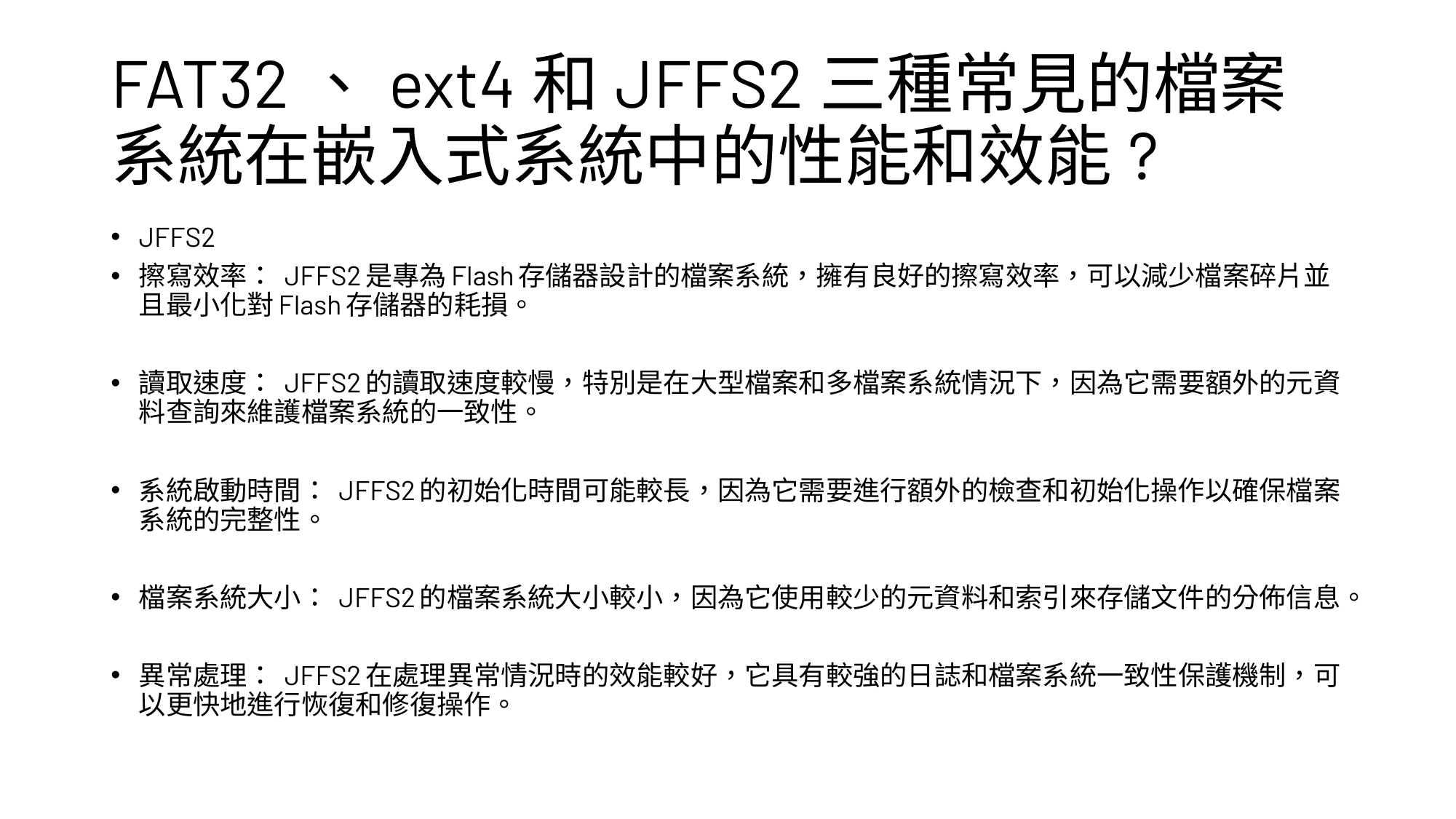

# FAT32、ext4和JFFS2三種常見的檔案系統在嵌入式系統中的性能和效能?
JFFS2
擦寫效率： JFFS2是專為Flash存儲器設計的檔案系統，擁有良好的擦寫效率，可以減少檔案碎片並且最小化對Flash存儲器的耗損。

讀取速度： JFFS2的讀取速度較慢，特別是在大型檔案和多檔案系統情況下，因為它需要額外的元資料查詢來維護檔案系統的一致性。

系統啟動時間： JFFS2的初始化時間可能較長，因為它需要進行額外的檢查和初始化操作以確保檔案系統的完整性。

檔案系統大小： JFFS2的檔案系統大小較小，因為它使用較少的元資料和索引來存儲文件的分佈信息。

異常處理： JFFS2在處理異常情況時的效能較好，它具有較強的日誌和檔案系統一致性保護機制，可以更快地進行恢復和修復操作。